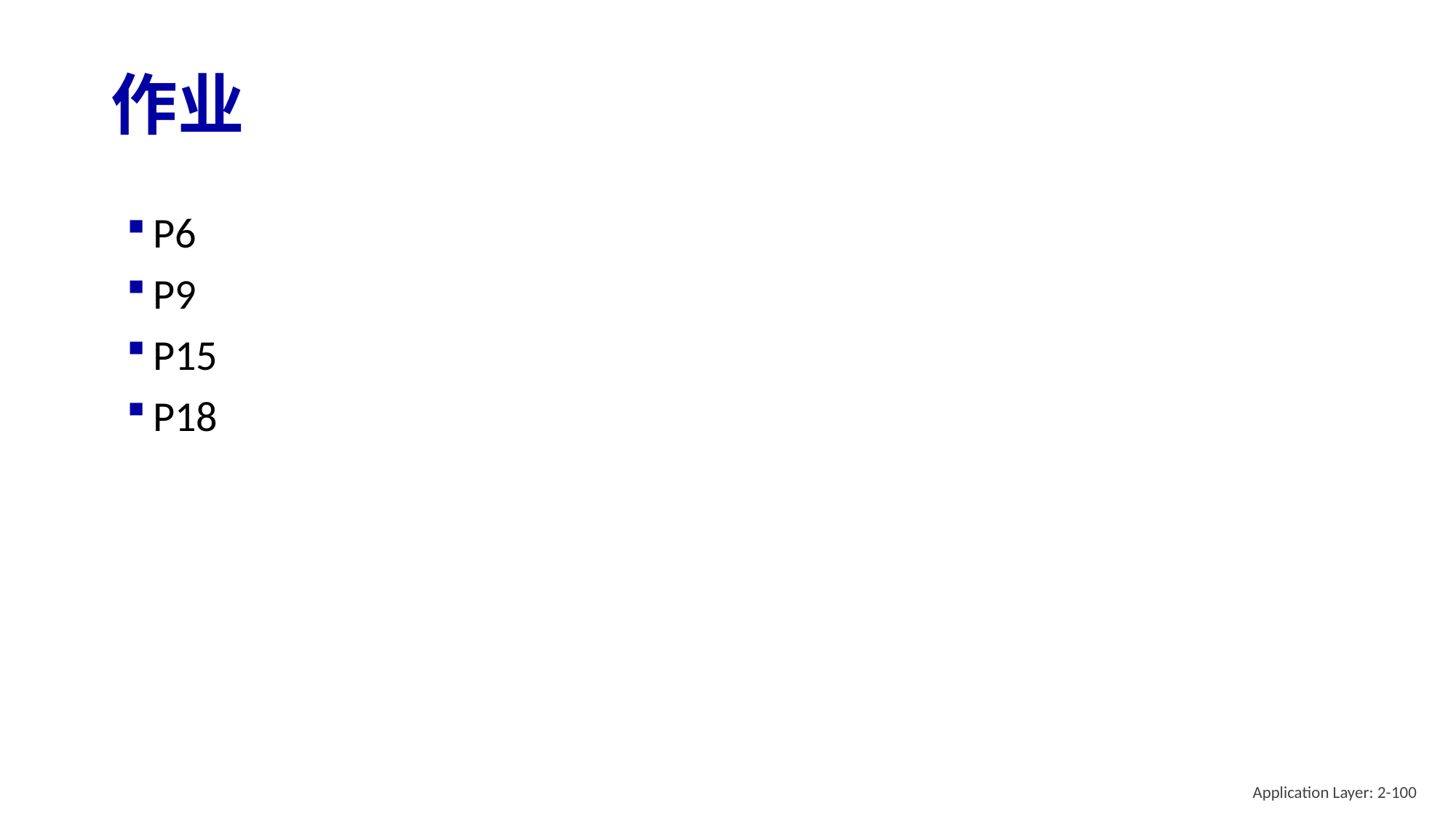

# 作业
P6
P9
P15
P18

Application Layer: 2-100